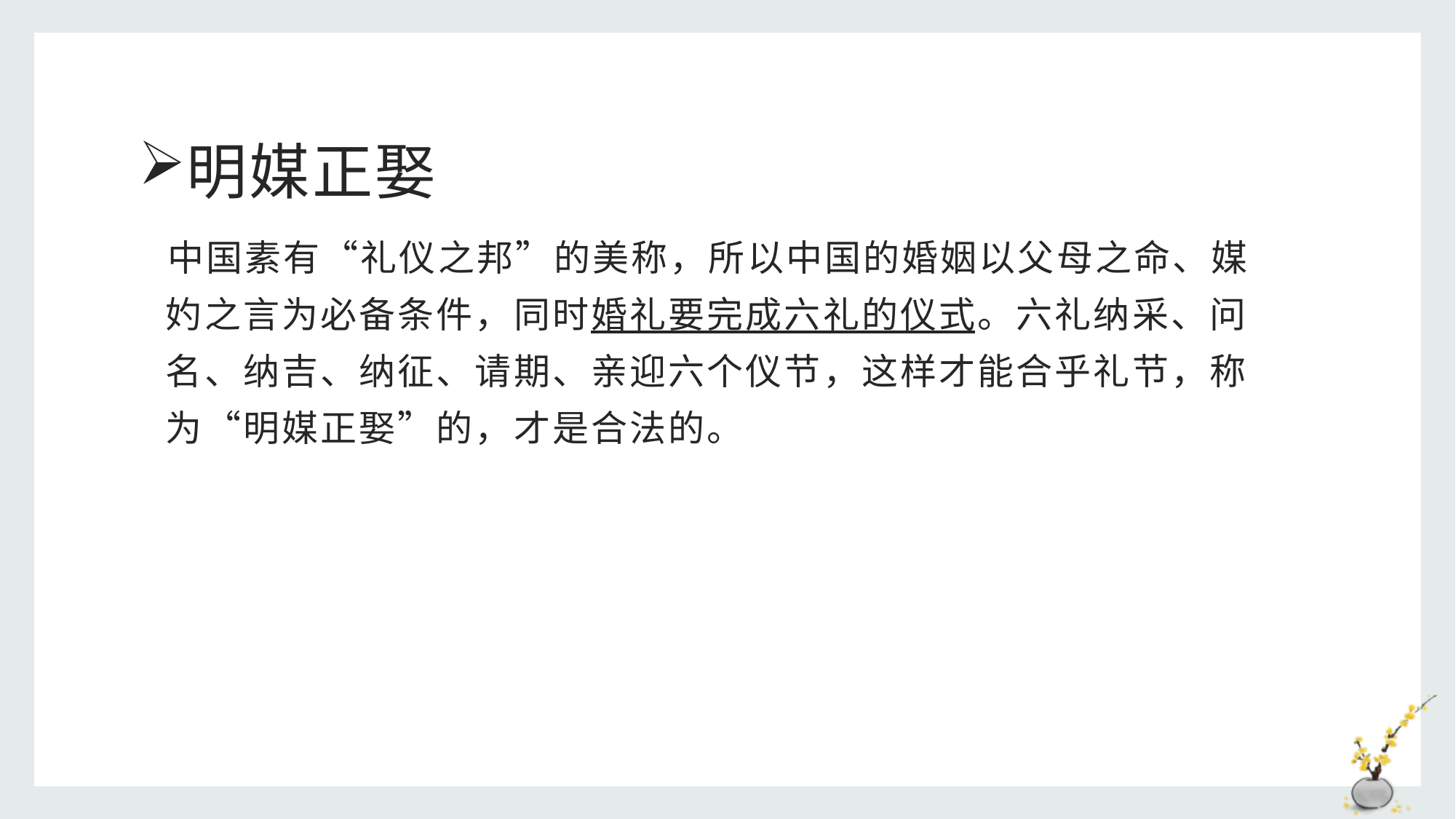

明媒正娶
   中国素有“礼仪之邦”的美称，所以中国的婚姻以父母之命、媒妁之言为必备条件，同时婚礼要完成六礼的仪式。六礼纳采、问名、纳吉、纳征、请期、亲迎六个仪节，这样才能合乎礼节，称为“明媒正娶”的，才是合法的。